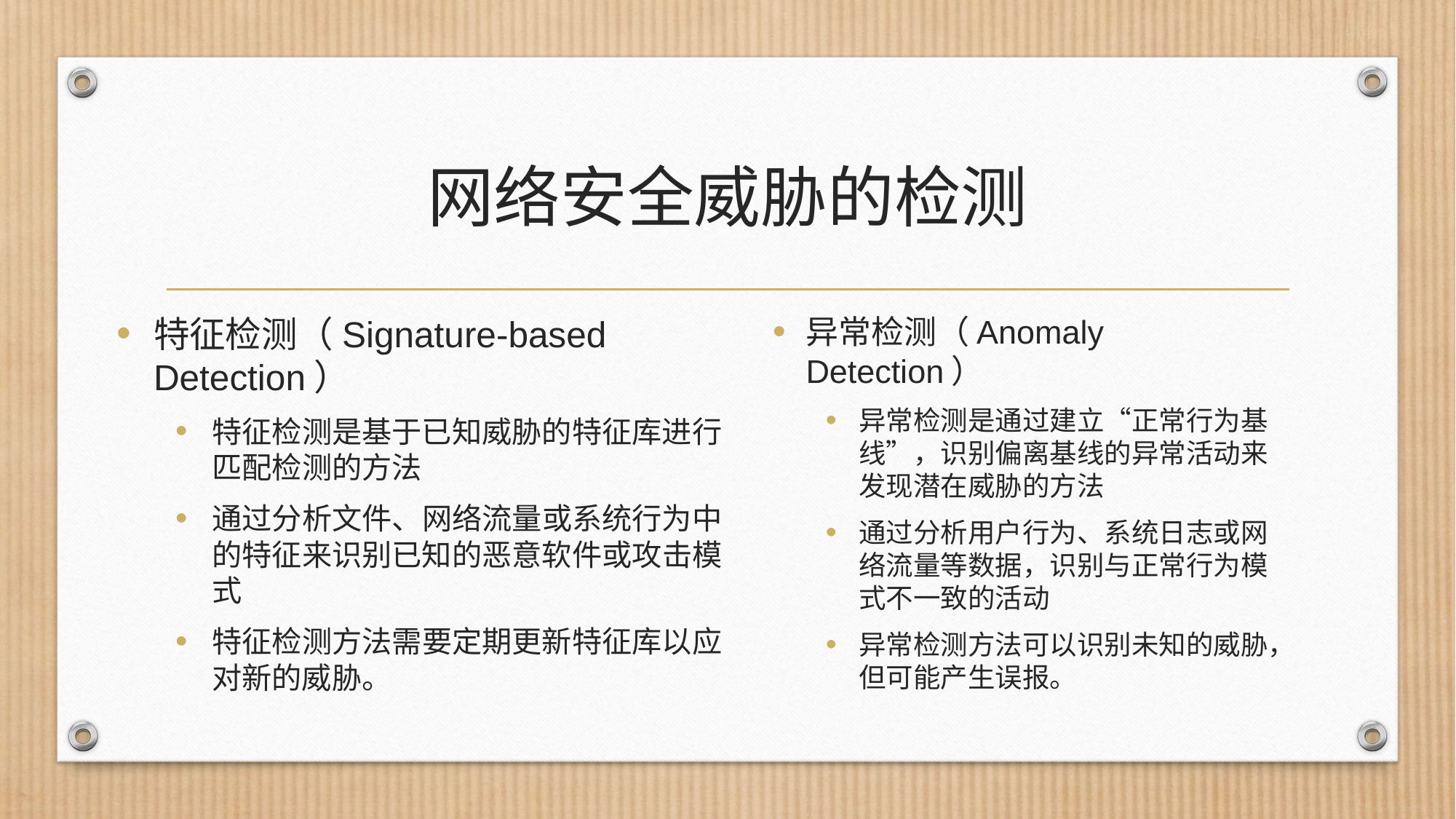

# 网络安全威胁的检测
特征检测（Signature-based Detection）
特征检测是基于已知威胁的特征库进行匹配检测的方法
通过分析文件、网络流量或系统行为中的特征来识别已知的恶意软件或攻击模式
特征检测方法需要定期更新特征库以应对新的威胁。

异常检测（Anomaly Detection）
异常检测是通过建立“正常行为基线”，识别偏离基线的异常活动来发现潜在威胁的方法
通过分析用户行为、系统日志或网络流量等数据，识别与正常行为模式不一致的活动
异常检测方法可以识别未知的威胁，但可能产生误报。